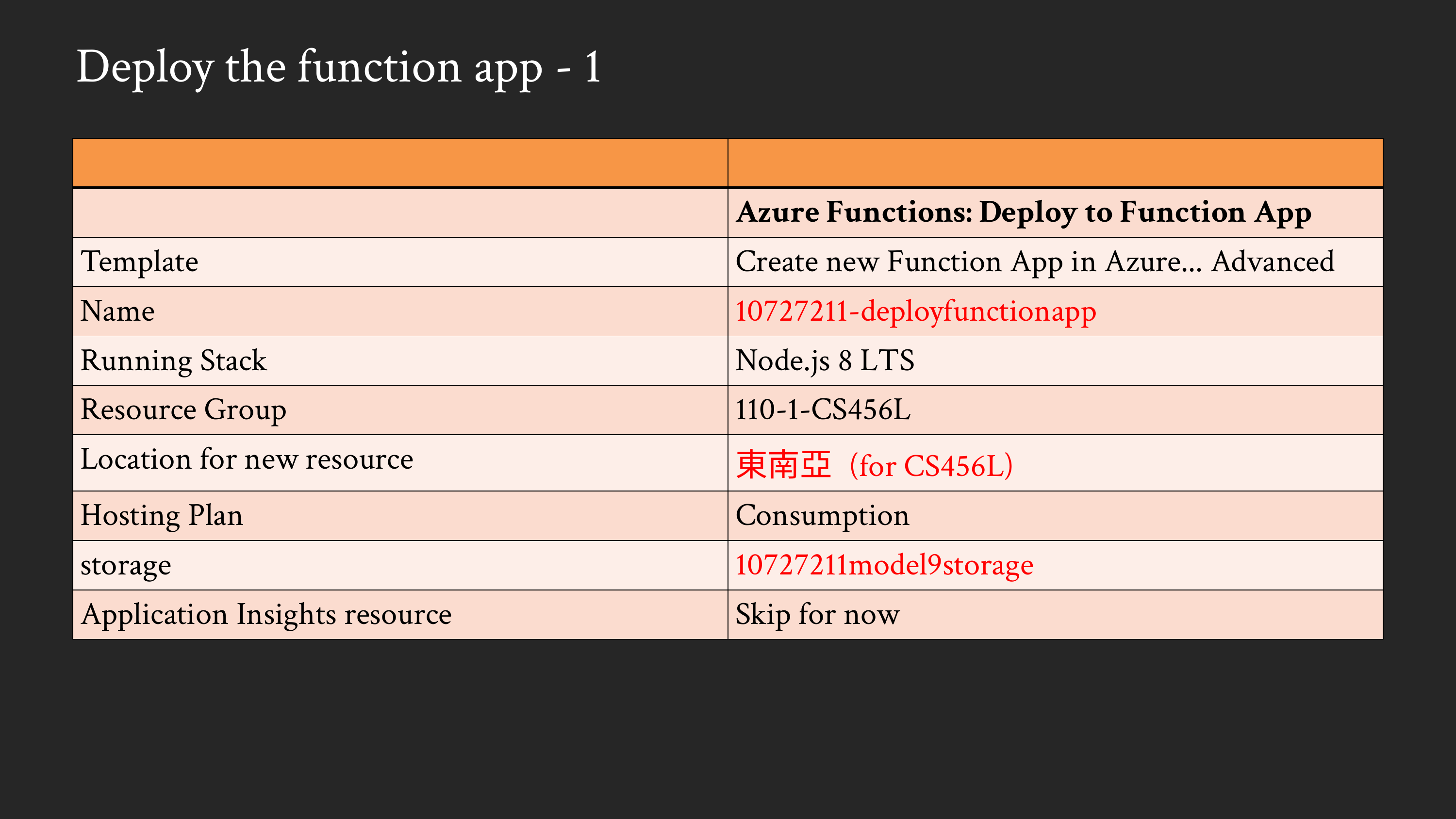

# Deploy the function app - 1

|  |  |
| --- | --- |
|  | Azure Functions: Deploy to Function App |
| Template | Create new Function App in Azure... Advanced |
| Name | 10727211-deployfunctionapp |
| Running Stack | Node.js 8 LTS |
| Resource Group | 110-1-CS456L |
| Location for new resource | 東南亞 (for CS456L) |
| Hosting Plan | Consumption |
| storage | 10727211model9storage |
| Application Insights resource | Skip for now |